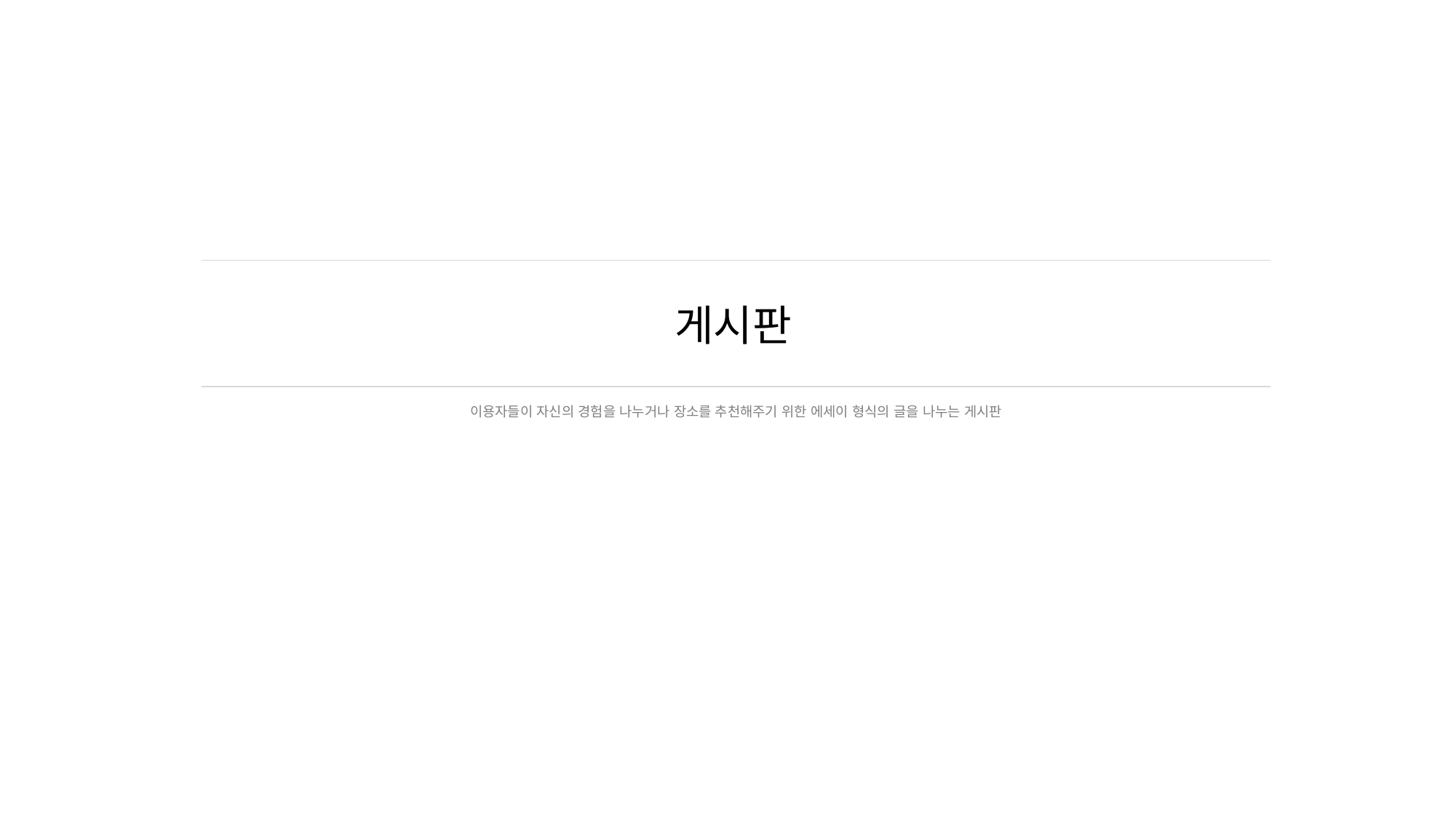

# 게시판
이용자들이 자신의 경험을 나누거나 장소를 추천해주기 위한 에세이 형식의 글을 나누는 게시판